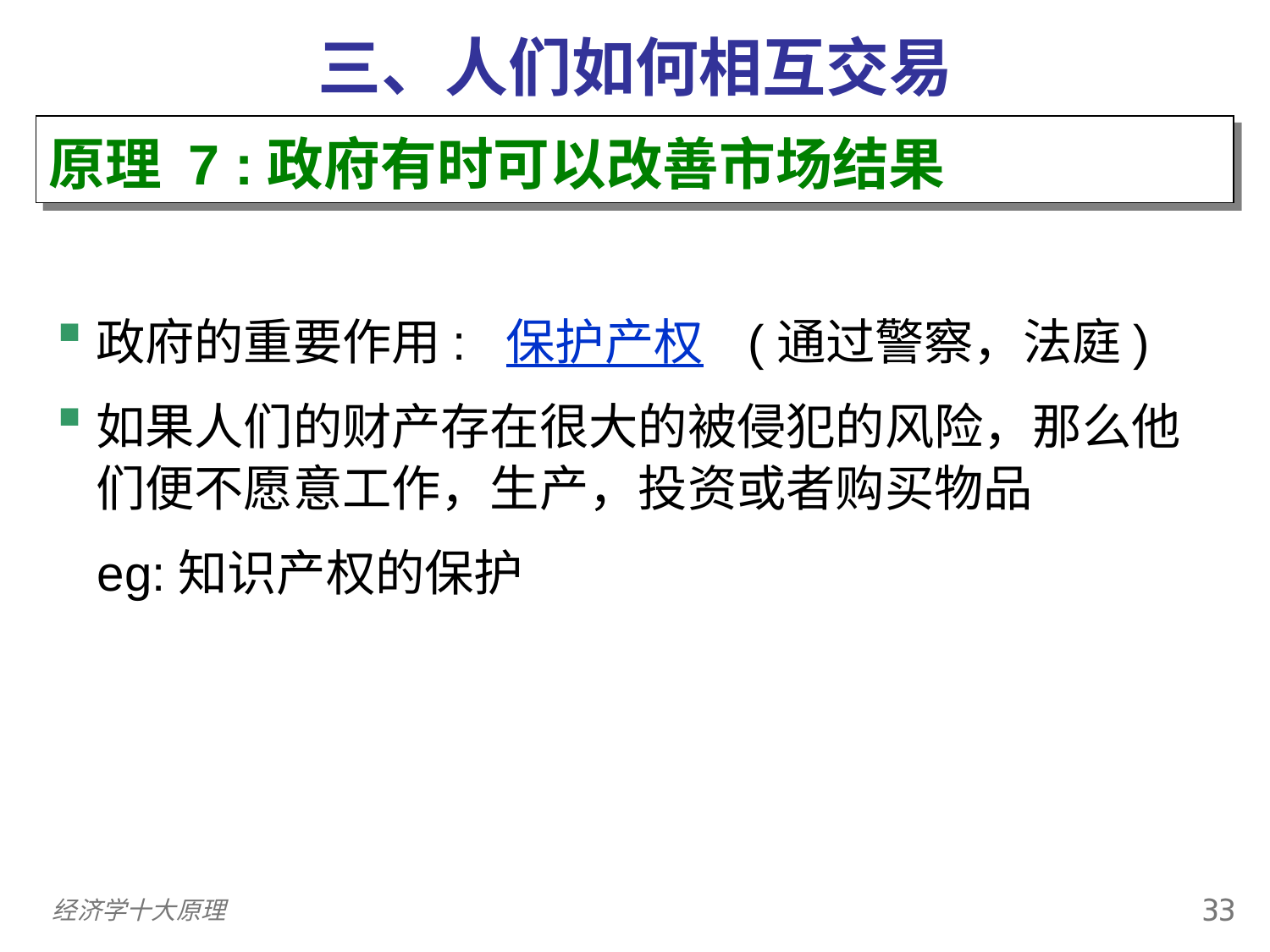

三、人们如何相互交易
原理 7 :政府有时可以改善市场结果
政府的重要作用:  保护产权   (通过警察，法庭)
如果人们的财产存在很大的被侵犯的风险，那么他们便不愿意工作，生产，投资或者购买物品
   eg:知识产权的保护

33
经济学十大原理